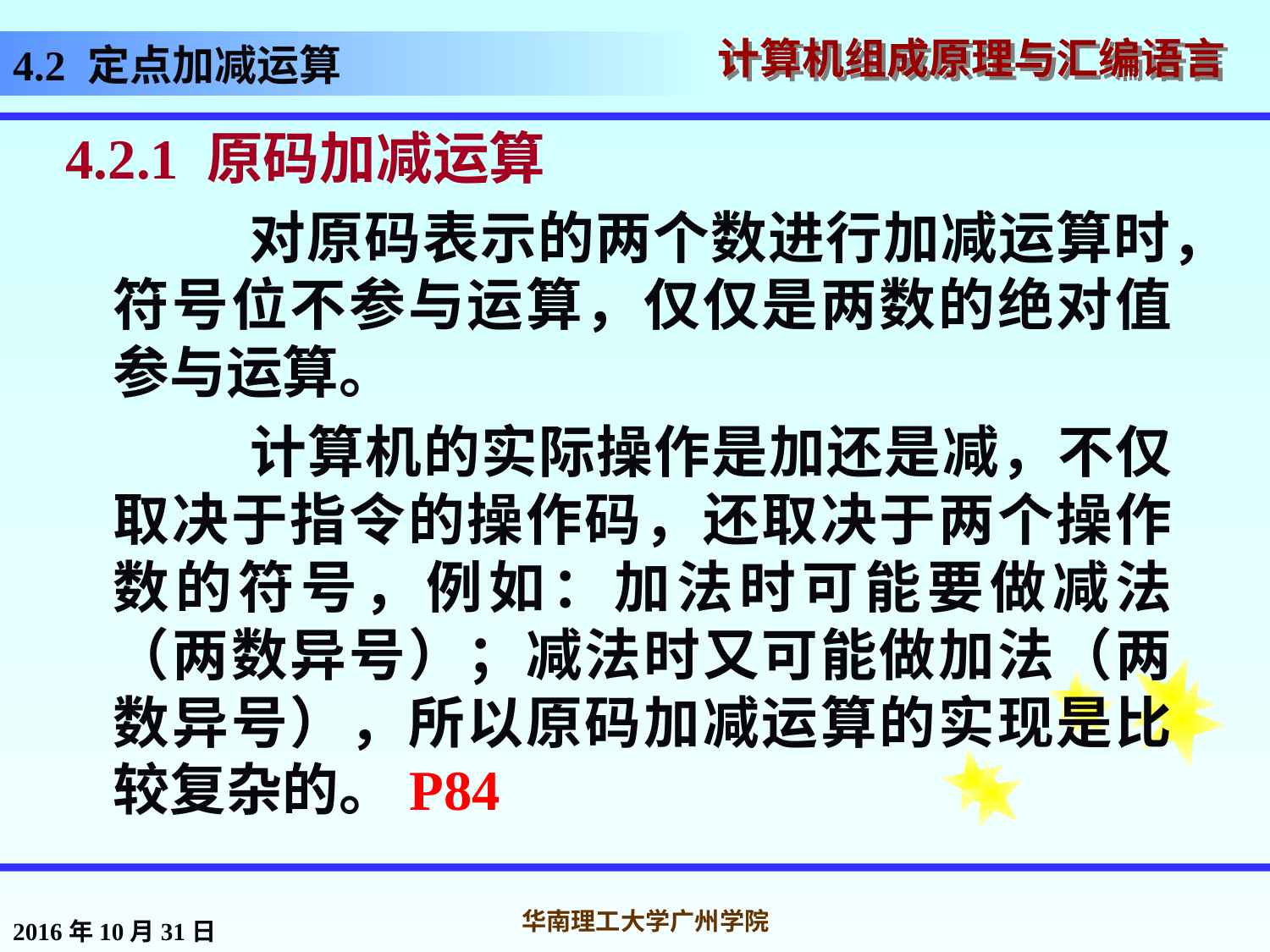

4.2 定点加减运算
4.2.1 原码加减运算
            对原码表示的两个数进行加减运算时，符号位不参与运算，仅仅是两数的绝对值参与运算。
            计算机的实际操作是加还是减，不仅取决于指令的操作码，还取决于两个操作数的符号，例如：加法时可能要做减法（两数异号）；减法时又可能做加法（两数异号），所以原码加减运算的实现是比较复杂的。P84
2016年10月31日
华南理工大学广州学院